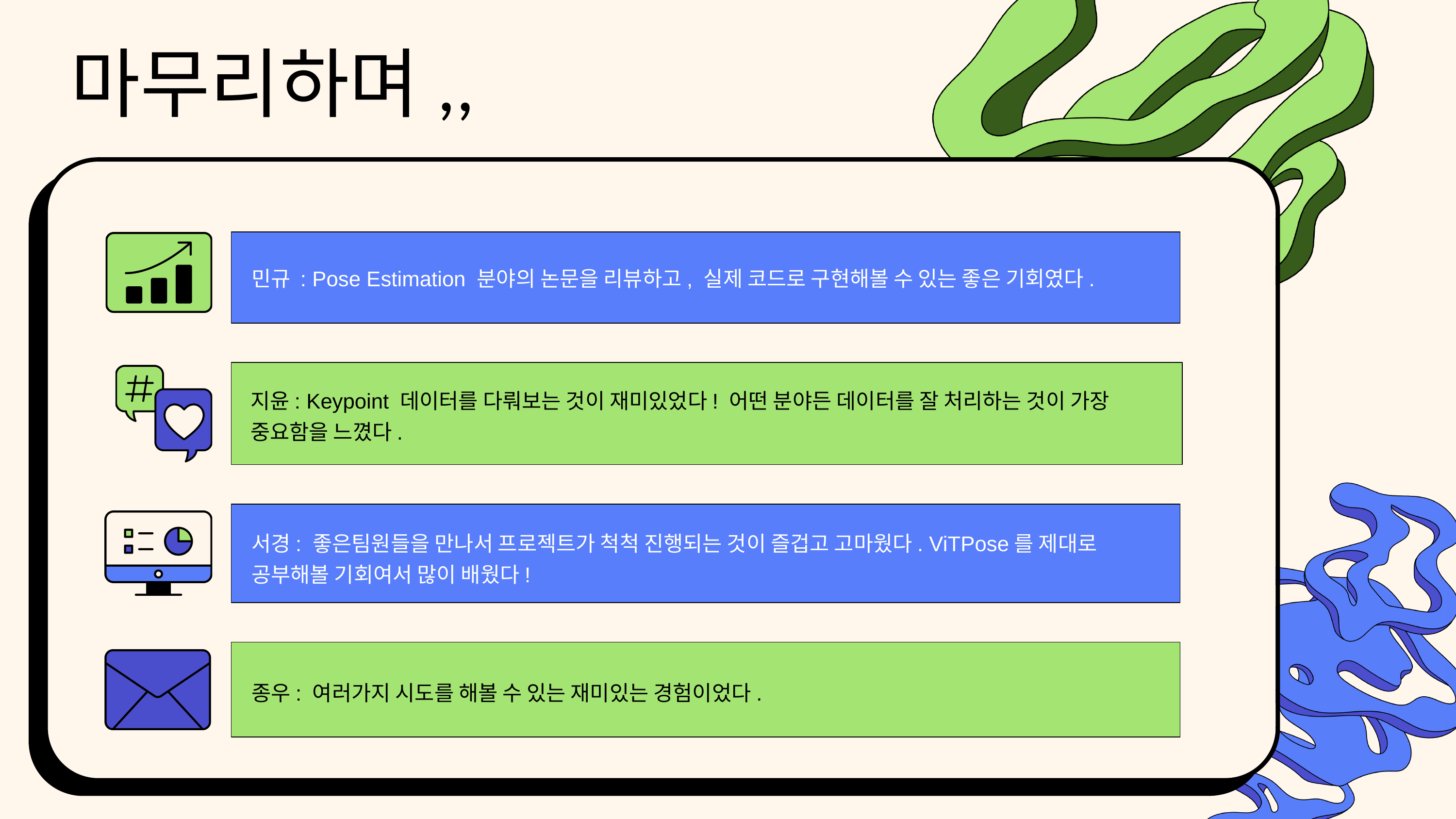

마무리하며,,

민규 : Pose Estimation 분야의 논문을 리뷰하고, 실제 코드로 구현해볼 수 있는 좋은 기회였다.

지윤: Keypoint 데이터를 다뤄보는 것이 재미있었다! 어떤 분야든 데이터를 잘 처리하는 것이 가장 중요함을 느꼈다.

서경: 좋은팀원들을 만나서 프로젝트가 척척 진행되는 것이 즐겁고 고마웠다. ViTPose를 제대로 공부해볼 기회여서 많이 배웠다!

종우: 여러가지 시도를 해볼 수 있는 재미있는 경험이었다.